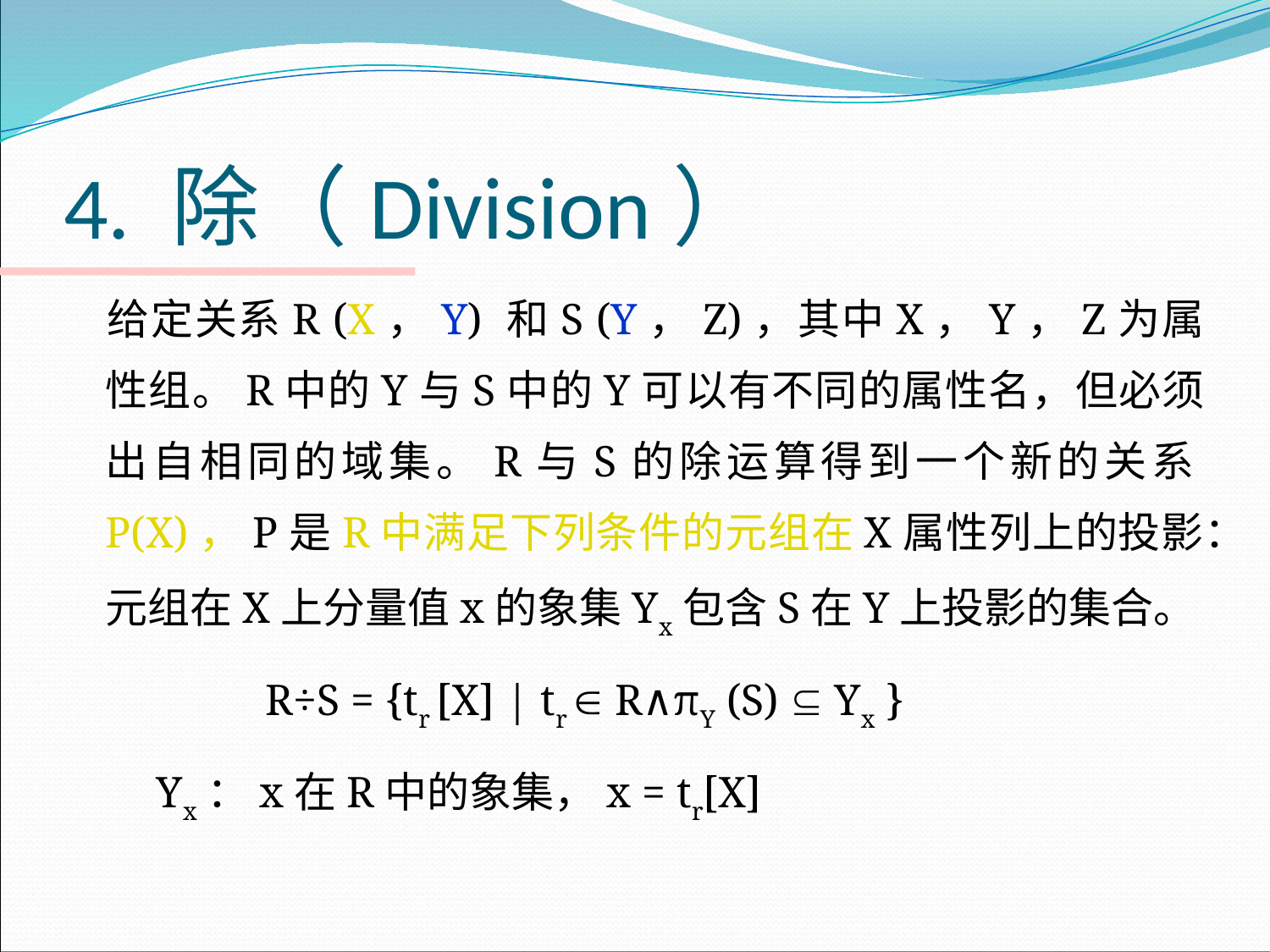

# 4. 除（Division）
	给定关系R (X，Y) 和S (Y，Z)，其中X，Y，Z为属性组。R中的Y与S中的Y可以有不同的属性名，但必须出自相同的域集。R与S的除运算得到一个新的关系P(X)，P是R中满足下列条件的元组在X属性列上的投影：元组在X上分量值x的象集Yx包含S在Y上投影的集合。
             R÷S = {tr [X] | tr ∈ R∧πY (S) ⊆ Yx }
	Yx：x在R中的象集，x = tr[X]

188